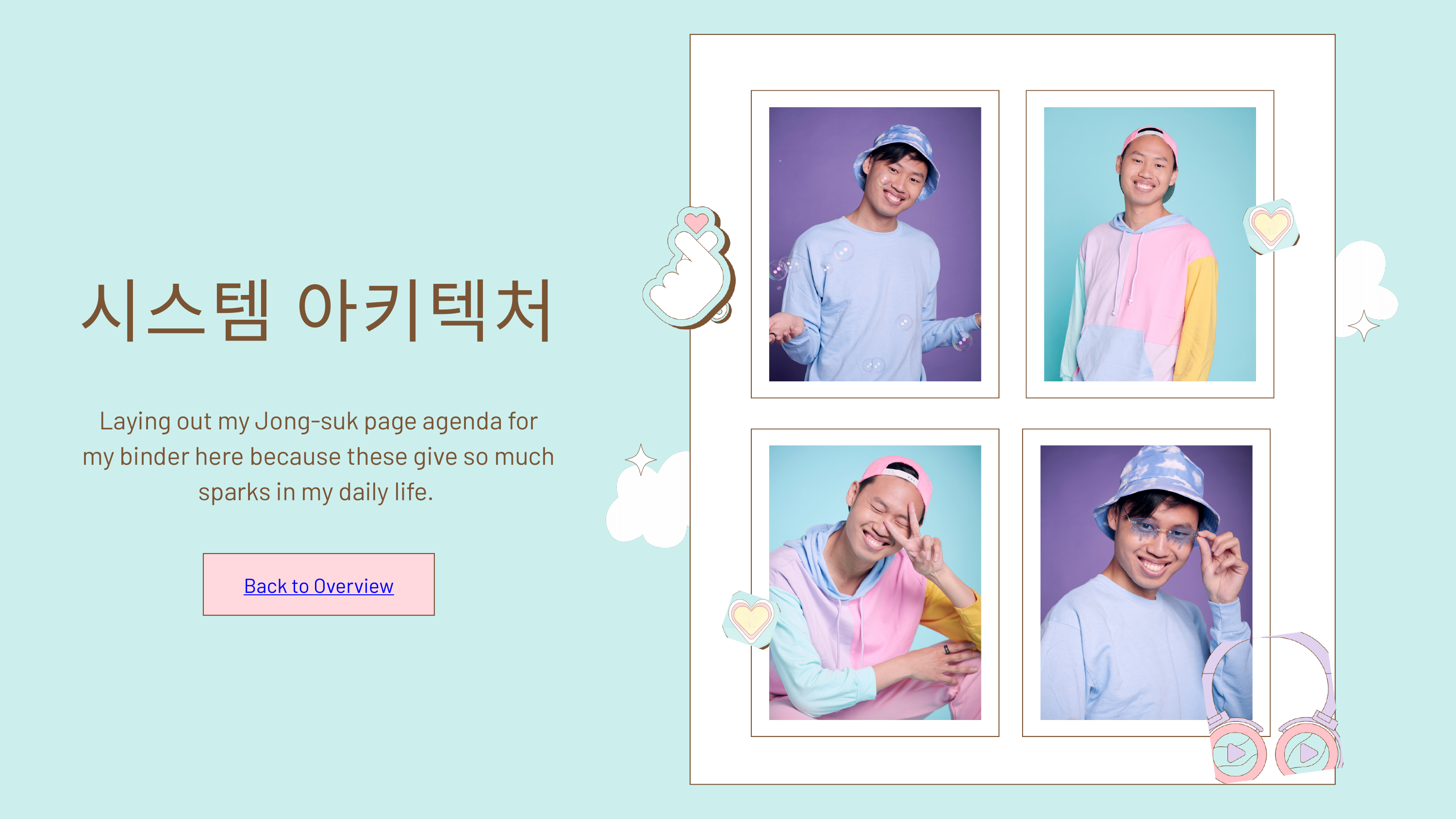

시스템 아키텍처

Laying out my Jong-suk page agenda for my binder here because these give so much sparks in my daily life.

Back to Overview